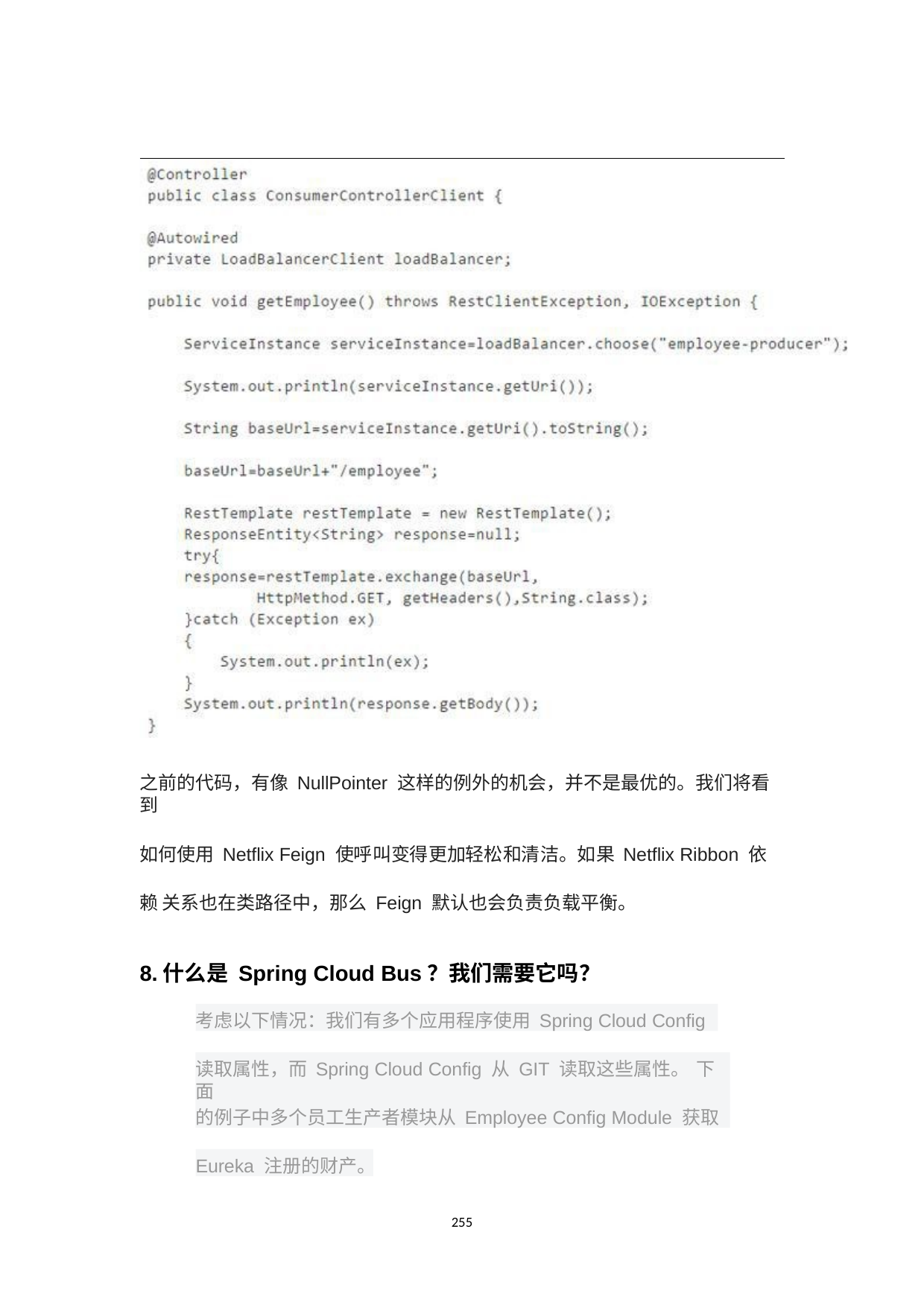

之前的代码，有像 NullPointer 这样的例外的机会，并不是最优的。我们将看到
如何使用 Netflix Feign 使呼叫变得更加轻松和清洁。如果 Netflix Ribbon 依赖 关系也在类路径中，那么 Feign 默认也会负责负载平衡。

8.什么是 Spring Cloud Bus？我们需要它吗？
考虑以下情况：我们有多个应用程序使用 Spring Cloud Config
读取属性，而 Spring Cloud Config 从 GIT 读取这些属性。 下面
的例子中多个员工生产者模块从 Employee Config Module 获取
Eureka 注册的财产。
255